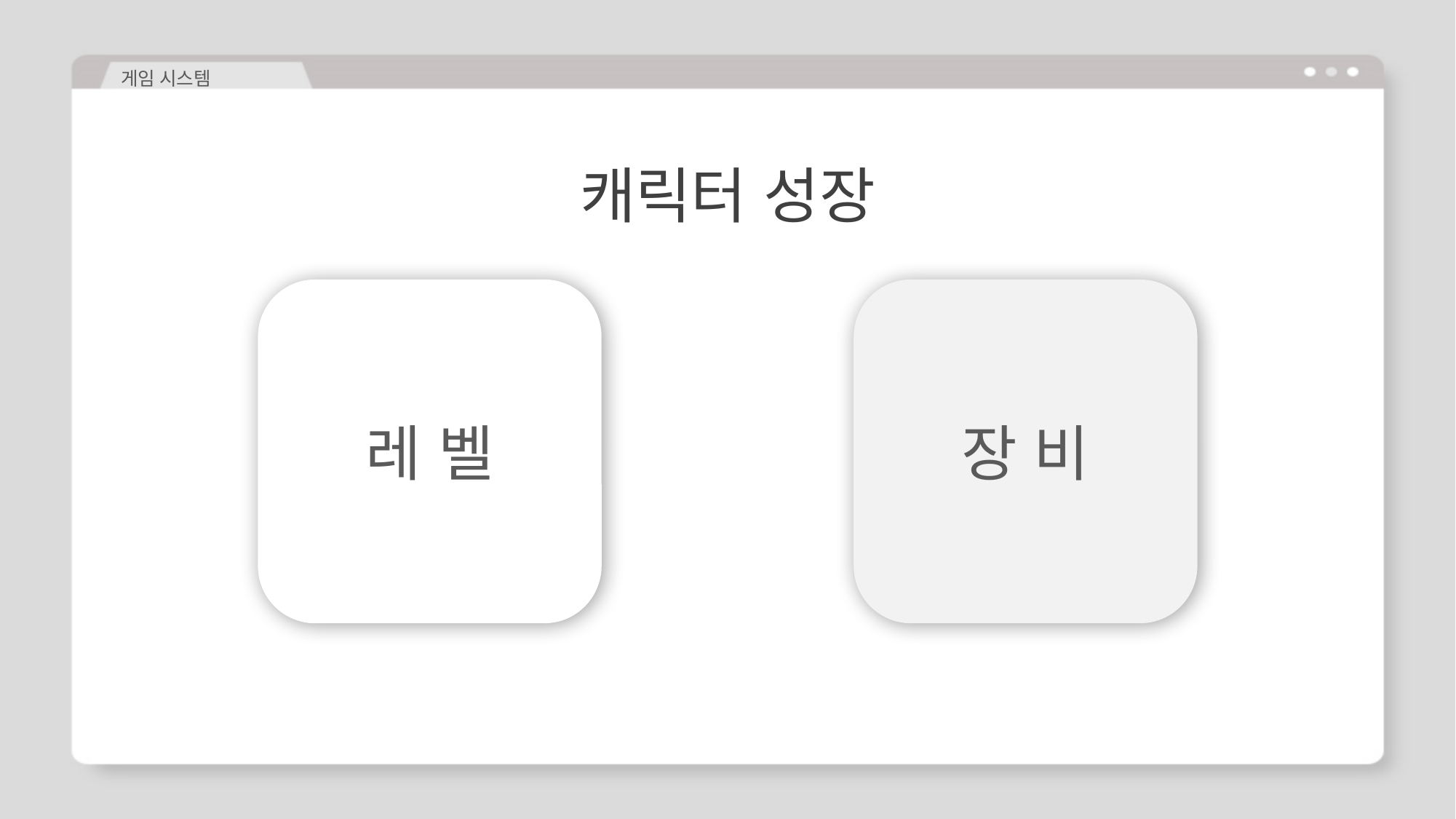

게임 시스템
캐릭터 성장

레 벨
장 비